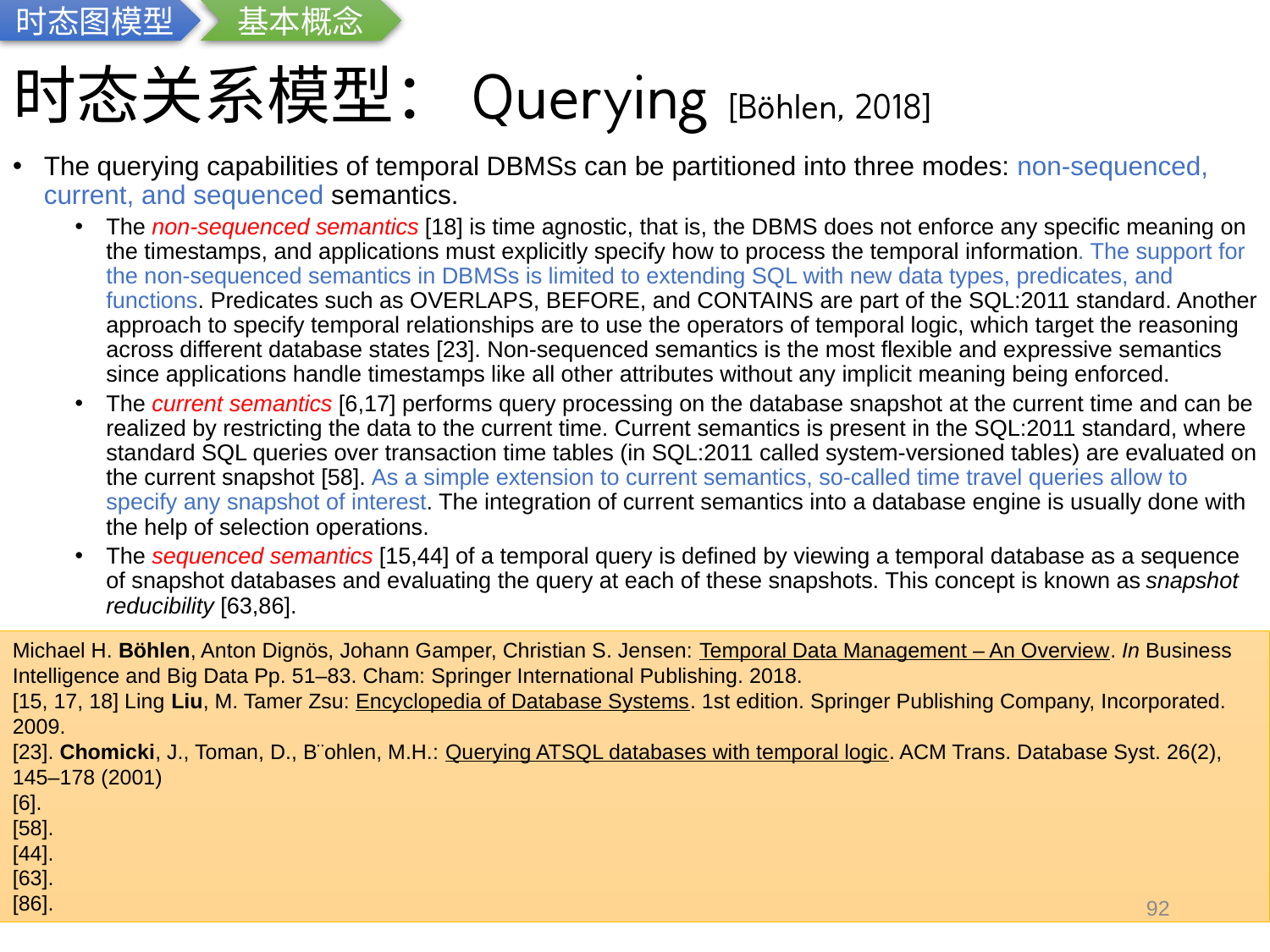

时态图模型
基本概念
# 时态关系模型：Querying [Böhlen, 2018]
The querying capabilities of temporal DBMSs can be partitioned into three modes: non-sequenced, current, and sequenced semantics.
The non-sequenced semantics [18] is time agnostic, that is, the DBMS does not enforce any specific meaning on the timestamps, and applications must explicitly specify how to process the temporal information. The support for the non-sequenced semantics in DBMSs is limited to extending SQL with new data types, predicates, and functions. Predicates such as OVERLAPS, BEFORE, and CONTAINS are part of the SQL:2011 standard. Another approach to specify temporal relationships are to use the operators of temporal logic, which target the reasoning across different database states [23]. Non-sequenced semantics is the most flexible and expressive semantics since applications handle timestamps like all other attributes without any implicit meaning being enforced.
The current semantics [6,17] performs query processing on the database snapshot at the current time and can be realized by restricting the data to the current time. Current semantics is present in the SQL:2011 standard, where standard SQL queries over transaction time tables (in SQL:2011 called system-versioned tables) are evaluated on the current snapshot [58]. As a simple extension to current semantics, so-called time travel queries allow to specify any snapshot of interest. The integration of current semantics into a database engine is usually done with the help of selection operations.
The sequenced semantics [15,44] of a temporal query is defined by viewing a temporal database as a sequence of snapshot databases and evaluating the query at each of these snapshots. This concept is known as snapshot reducibility [63,86].
Michael H. Böhlen, Anton Dignös, Johann Gamper, Christian S. Jensen: Temporal Data Management – An Overview. In Business Intelligence and Big Data Pp. 51–83. Cham: Springer International Publishing. 2018.
[15, 17, 18] Ling Liu, M. Tamer Zsu: Encyclopedia of Database Systems. 1st edition. Springer Publishing Company, Incorporated. 2009.
[23]. Chomicki, J., Toman, D., B¨ohlen, M.H.: Querying ATSQL databases with temporal logic. ACM Trans. Database Syst. 26(2), 145–178 (2001)
[6].
[58].
[44].
[63].
[86].
92